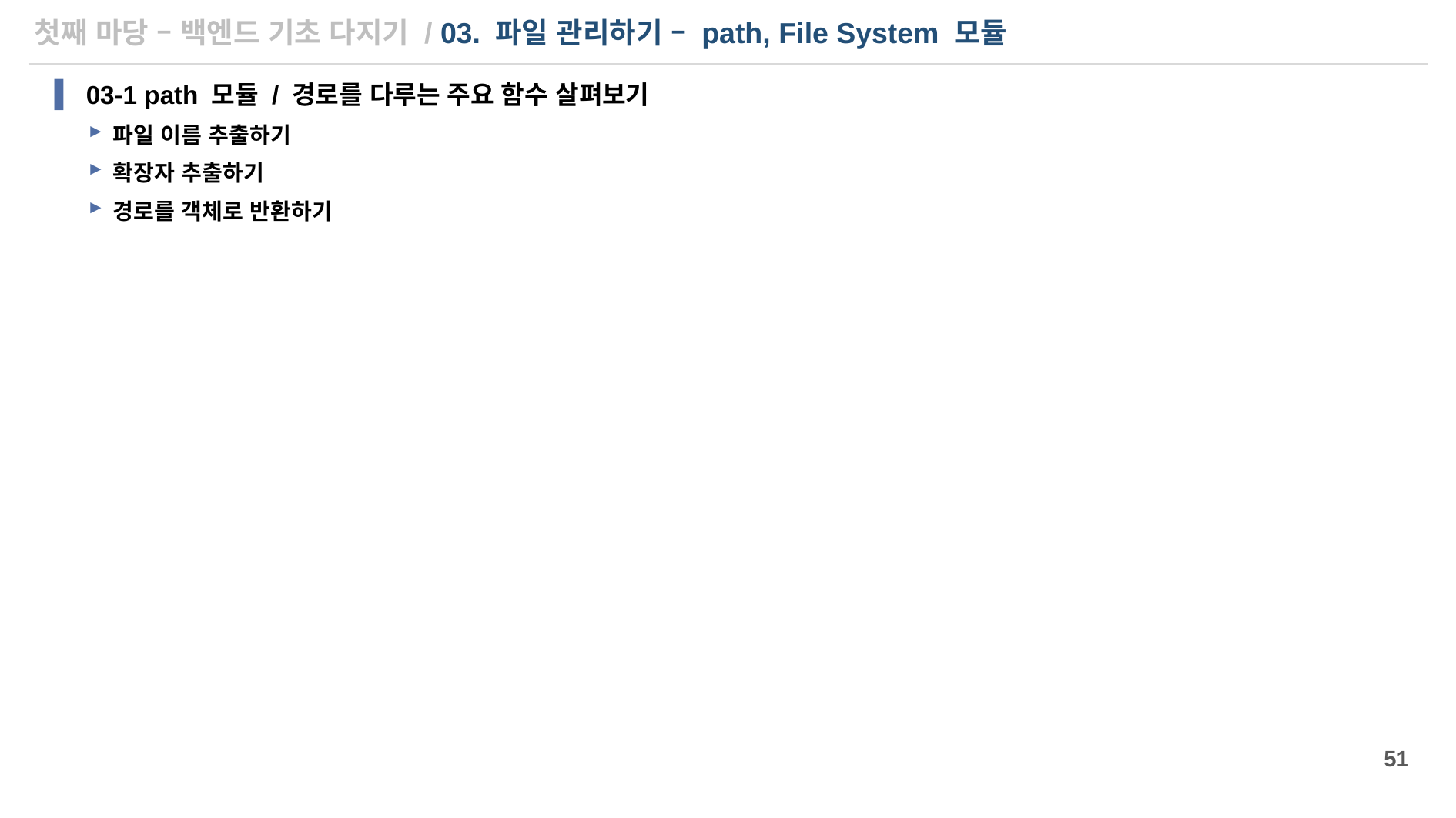

# 첫째 마당 – 백엔드 기초 다지기 / 03. 파일 관리하기 – path, File System 모듈
03-1 path 모듈 / 경로를 다루는 주요 함수 살펴보기
파일 이름 추출하기
확장자 추출하기
경로를 객체로 반환하기

51